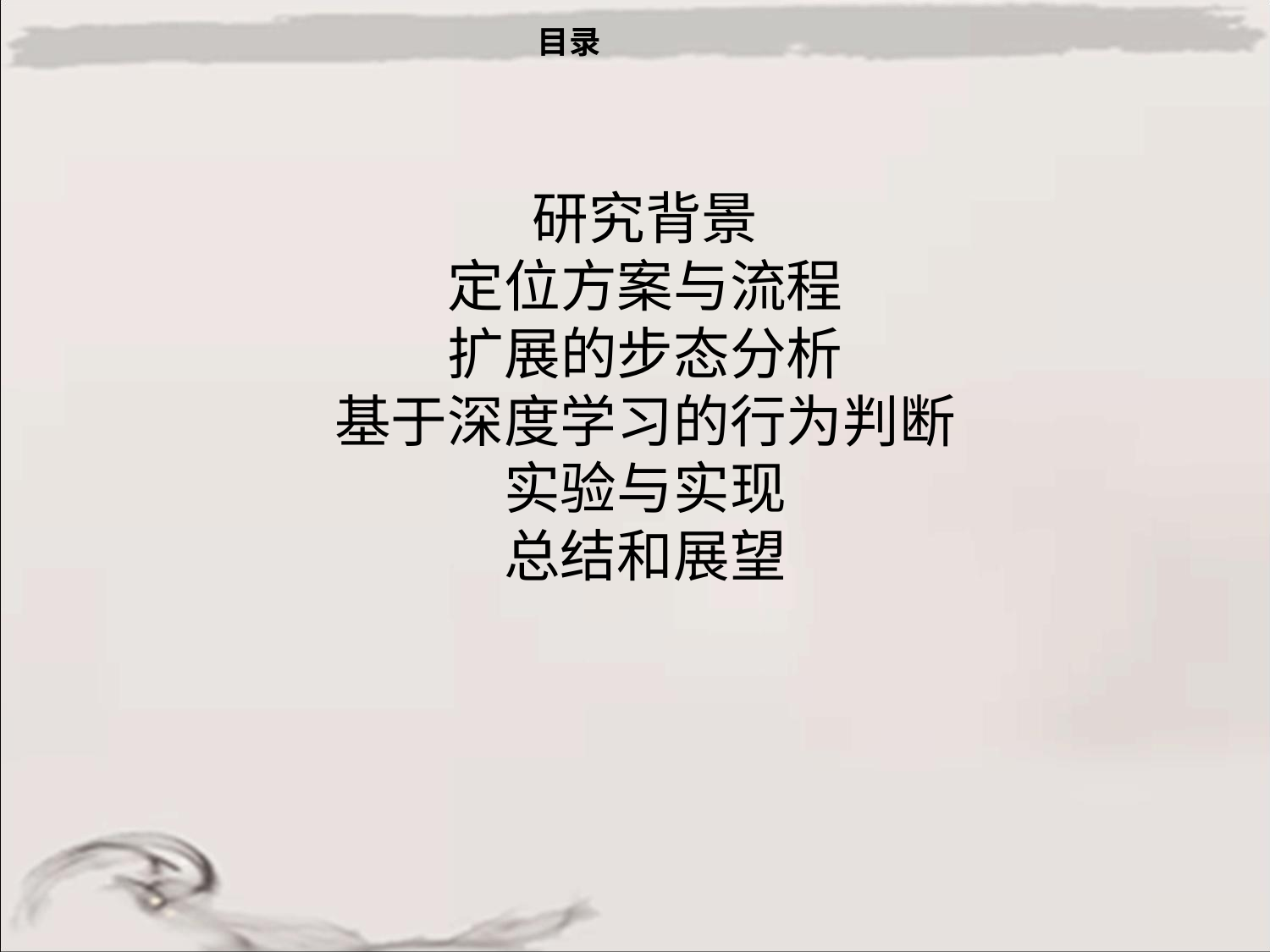

目录
研究背景
定位方案与流程
扩展的步态分析
基于深度学习的行为判断
实验与实现
总结和展望